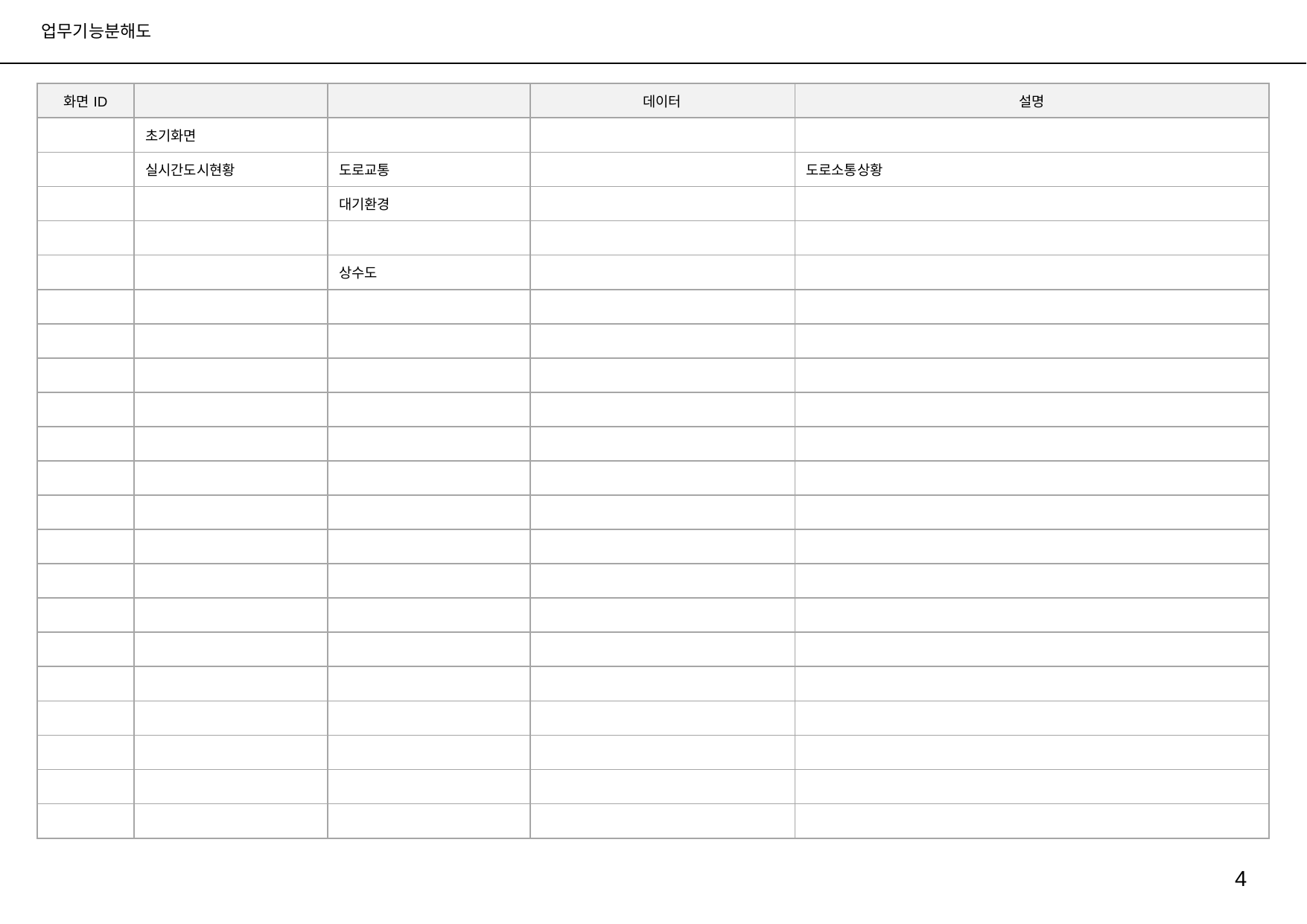

업무기능분해도
| 화면ID |  |  | 데이터 | 설명 |
| --- | --- | --- | --- | --- |
|  | 초기화면 |  |  |  |
|  | 실시간도시현황 | 도로교통 |  | 도로소통상황 |
|  |  | 대기환경 |  |  |
|  |  |  |  |  |
|  |  | 상수도 |  |  |
|  |  |  |  |  |
|  |  |  |  |  |
|  |  |  |  |  |
|  |  |  |  |  |
|  |  |  |  |  |
|  |  |  |  |  |
|  |  |  |  |  |
|  |  |  |  |  |
|  |  |  |  |  |
|  |  |  |  |  |
|  |  |  |  |  |
|  |  |  |  |  |
|  |  |  |  |  |
|  |  |  |  |  |
|  |  |  |  |  |
|  |  |  |  |  |